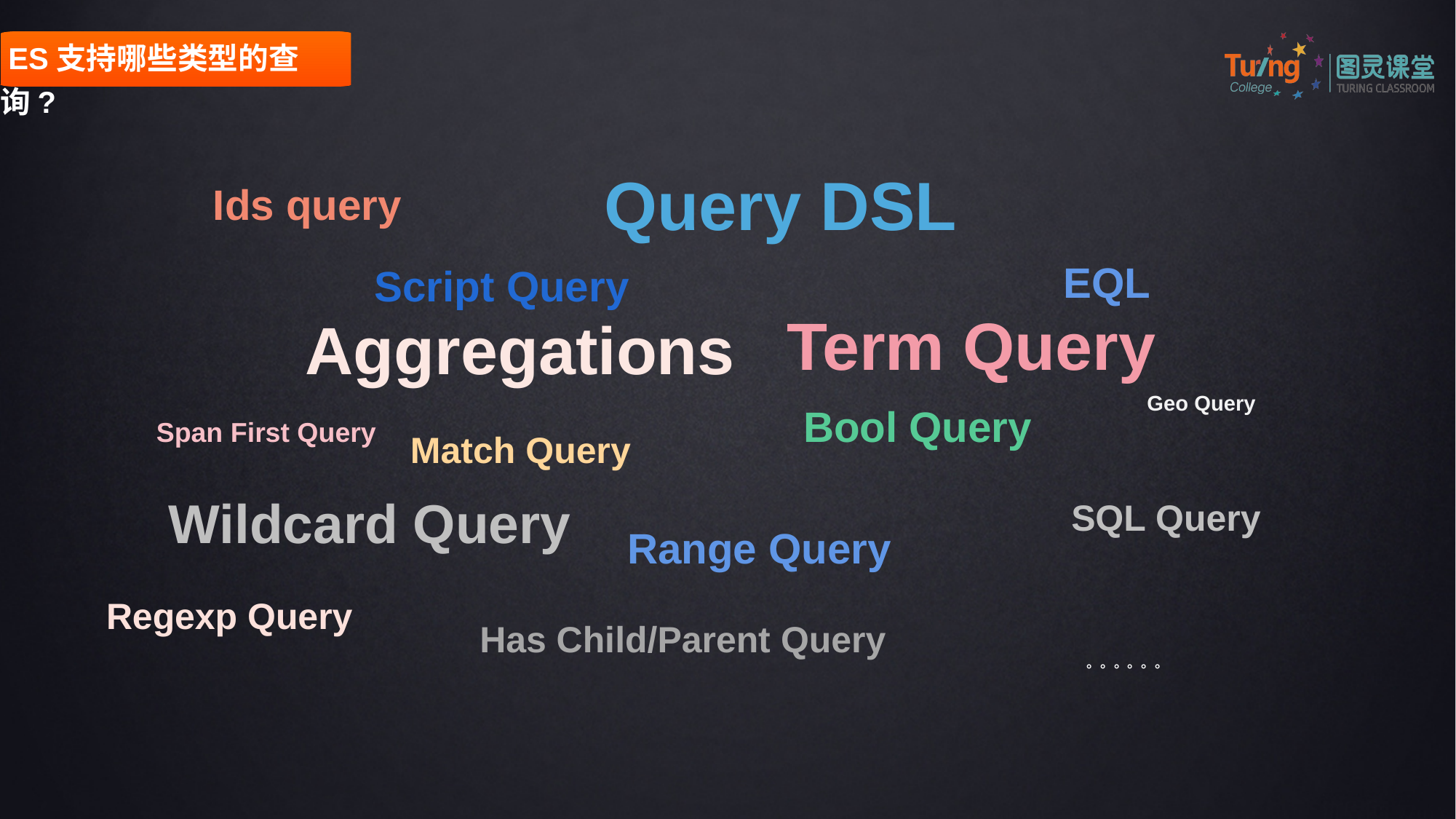

ES支持哪些类型的查询?
Query DSL
Ids query
EQL
Script Query
Term Query
Aggregations
Geo Query
Bool Query
Span First Query
Match Query
Wildcard Query
SQL Query
Range Query
Regexp Query
Has Child/Parent Query
。。。。。。